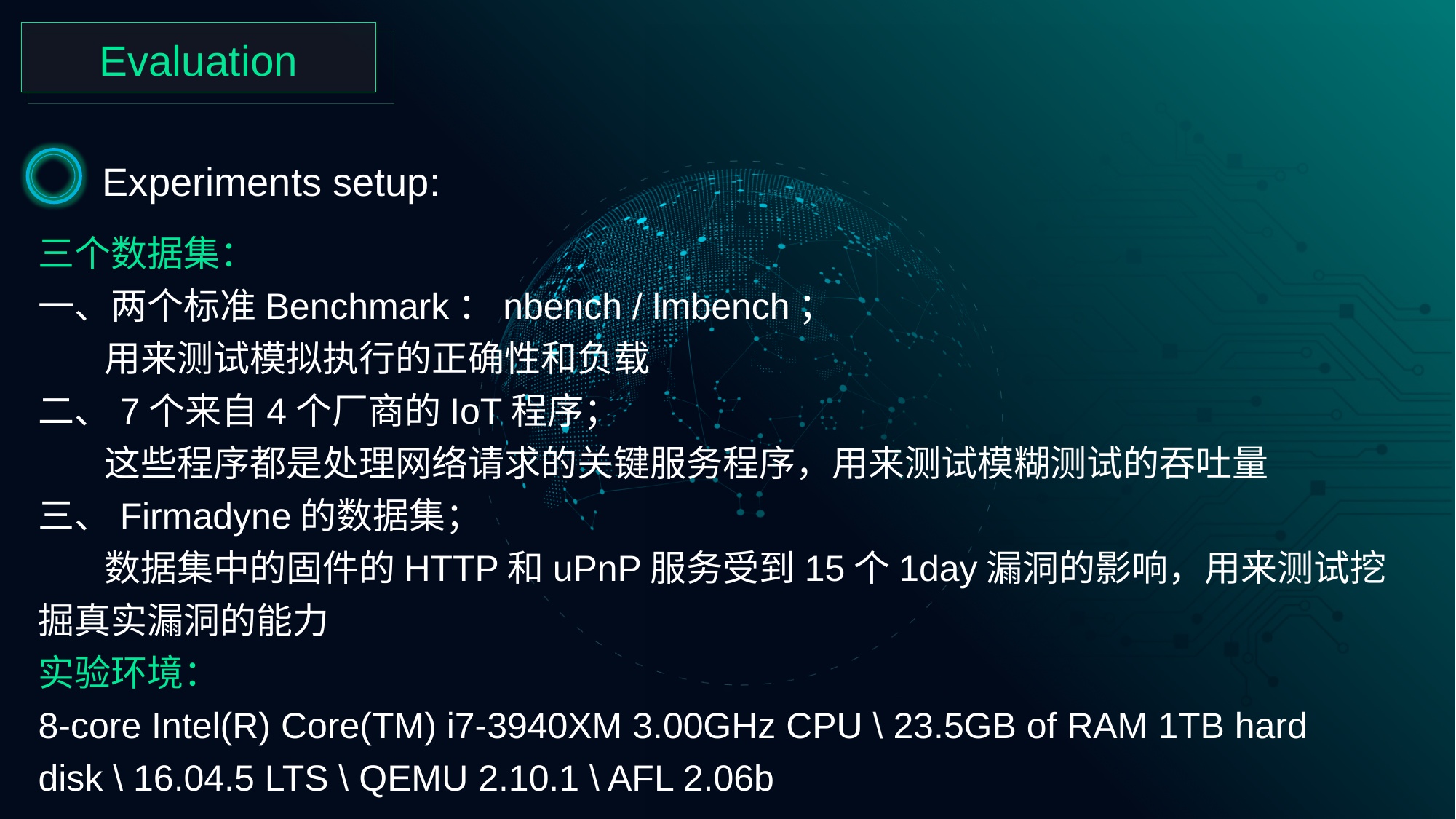

Evaluation

Experiments setup:
三个数据集：
一、两个标准Benchmark：nbench / lmbench；
       用来测试模拟执行的正确性和负载
二、7个来自4个厂商的IoT程序；
       这些程序都是处理网络请求的关键服务程序，用来测试模糊测试的吞吐量
三、Firmadyne的数据集；
       数据集中的固件的HTTP和uPnP服务受到15个1day漏洞的影响，用来测试挖掘真实漏洞的能力
实验环境：
8-core Intel(R) Core(TM) i7-3940XM 3.00GHz CPU \ 23.5GB of RAM 1TB hard disk \ 16.04.5 LTS \ QEMU 2.10.1 \ AFL 2.06b